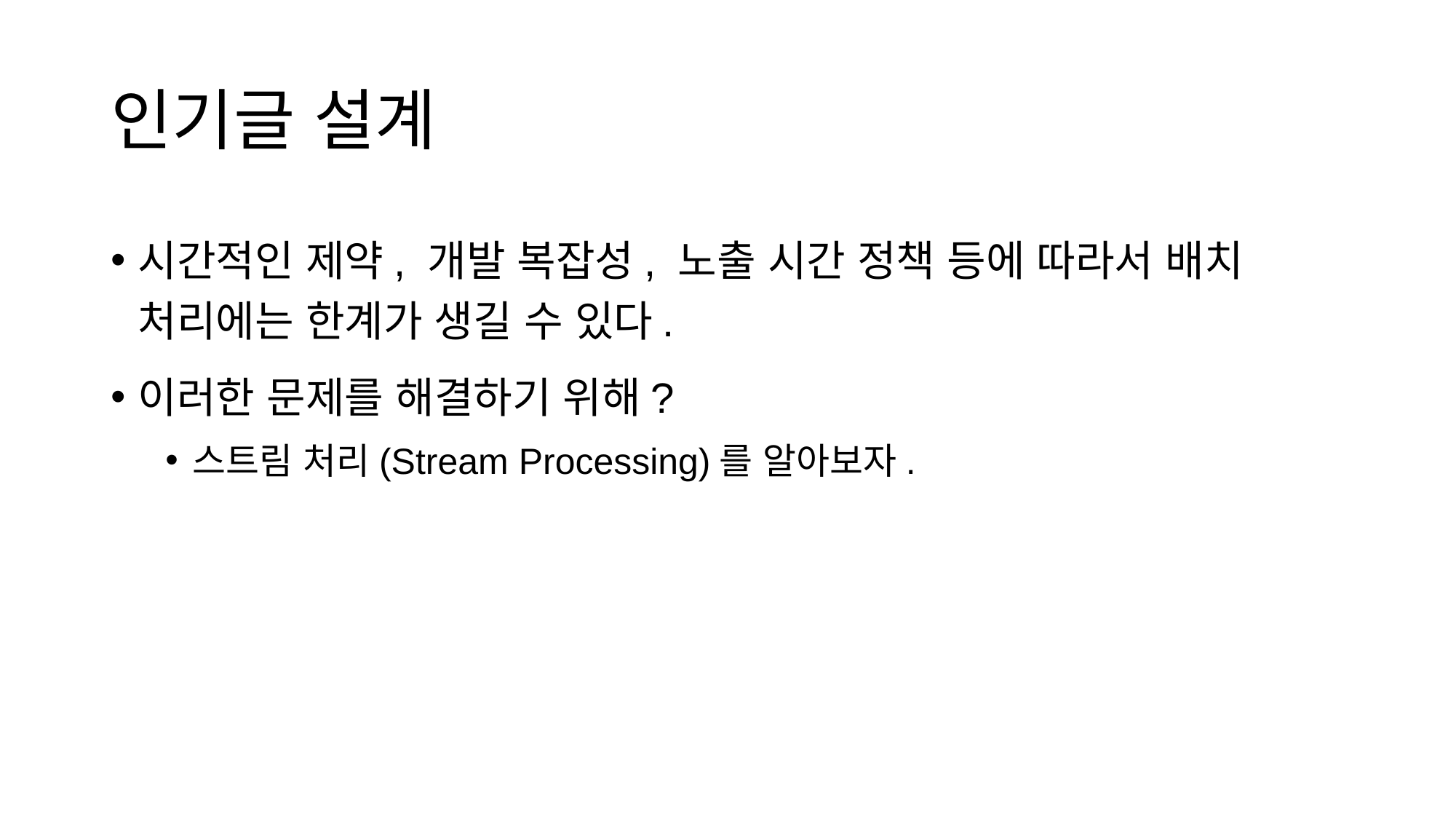

# 인기글 설계
시간적인 제약, 개발 복잡성, 노출 시간 정책 등에 따라서 배치 처리에는 한계가 생길 수 있다.
이러한 문제를 해결하기 위해?
스트림 처리(Stream Processing)를 알아보자.